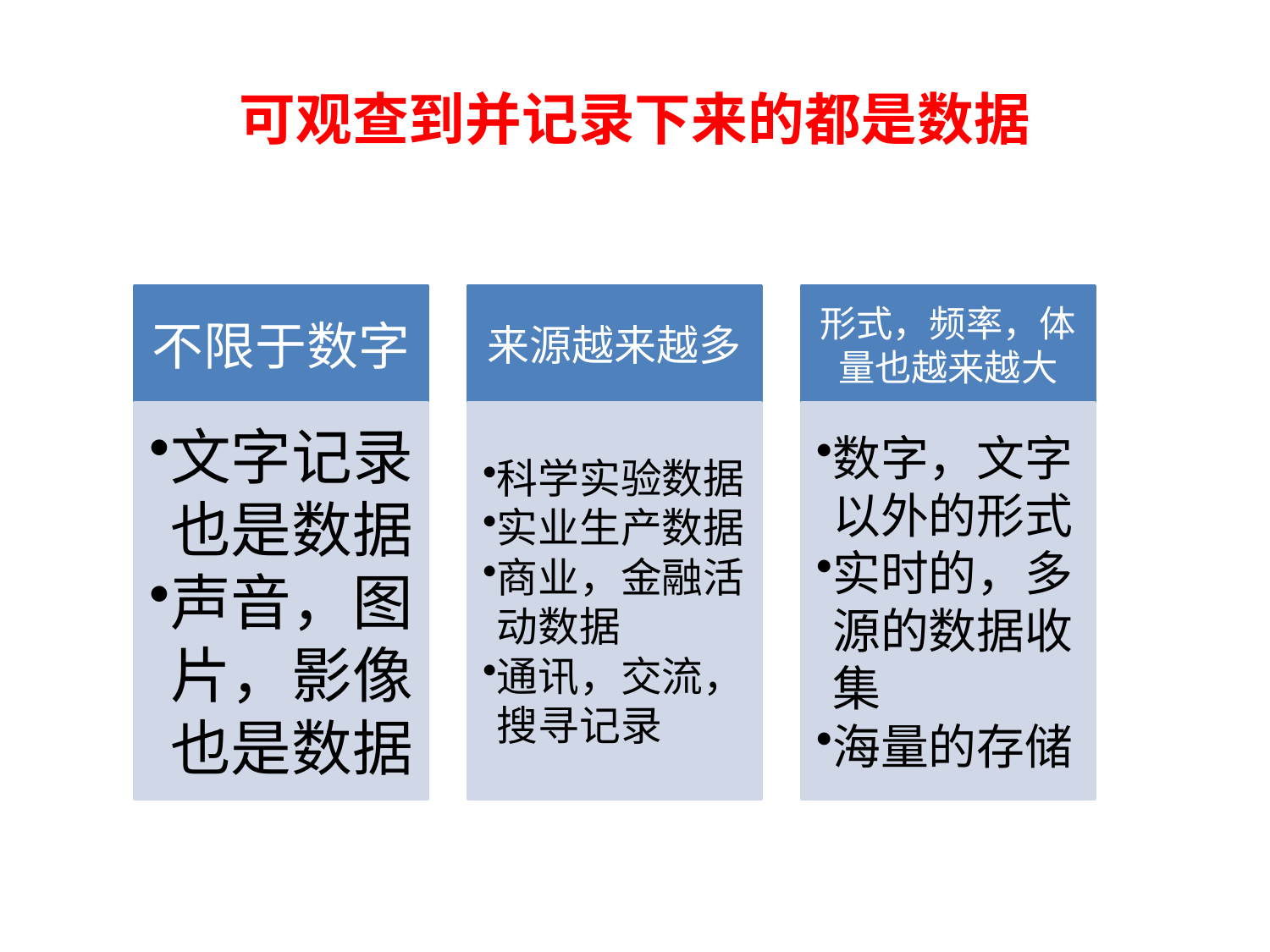

# 可观查到并记录下来的都是数据
不限于数字
文字记录也是数据
声音，图片，影像也是数据
来源越来越多
科学实验数据
实业生产数据
商业，金融活动数据
通讯，交流，搜寻记录
形式，频率，体量也越来越大
数字，文字以外的形式
实时的，多源的数据收集
海量的存储